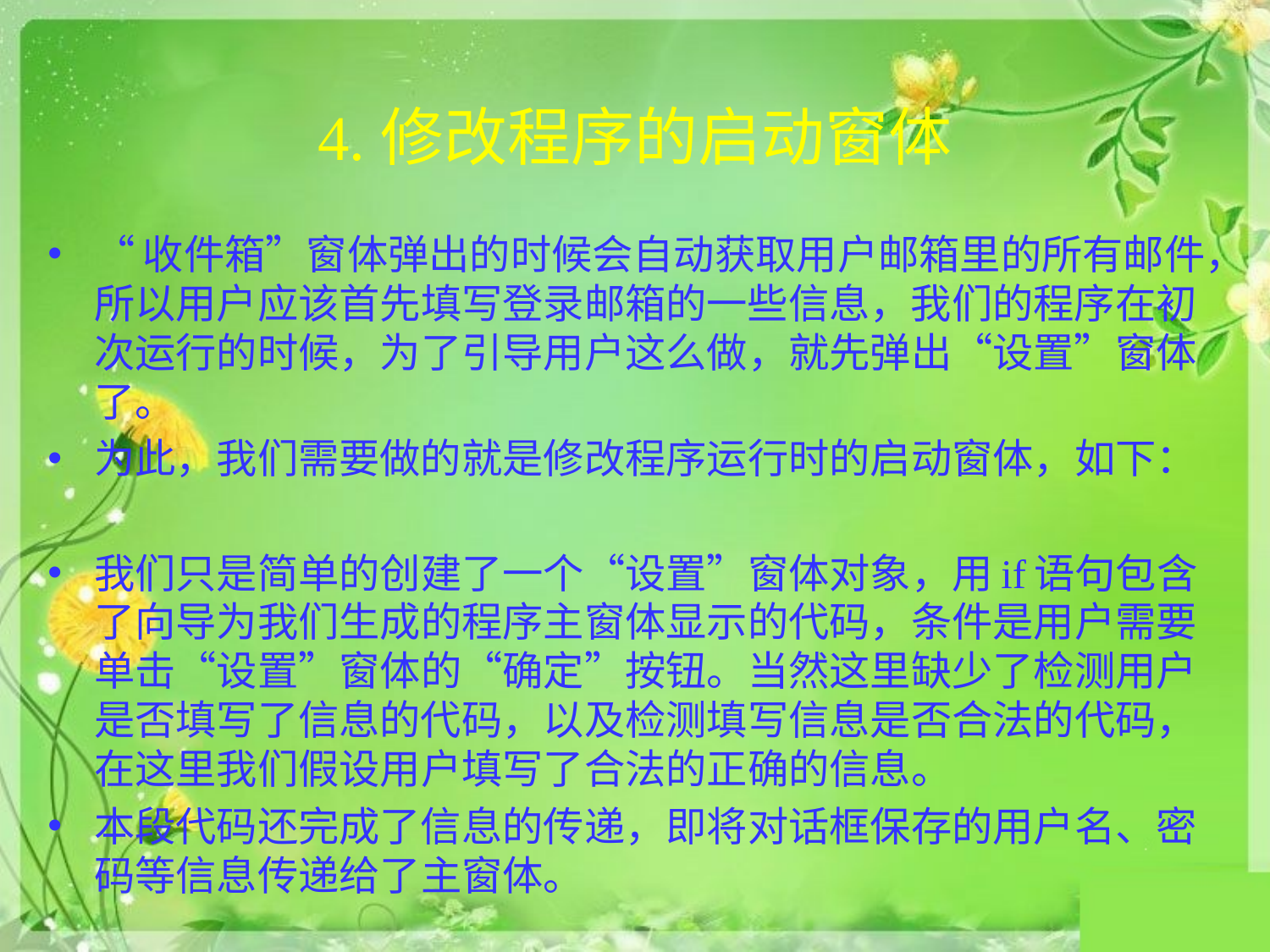

# 4.修改程序的启动窗体
“收件箱”窗体弹出的时候会自动获取用户邮箱里的所有邮件，所以用户应该首先填写登录邮箱的一些信息，我们的程序在初次运行的时候，为了引导用户这么做，就先弹出“设置”窗体了。
为此，我们需要做的就是修改程序运行时的启动窗体，如下：

我们只是简单的创建了一个“设置”窗体对象，用if语句包含了向导为我们生成的程序主窗体显示的代码，条件是用户需要单击“设置”窗体的“确定”按钮。当然这里缺少了检测用户是否填写了信息的代码，以及检测填写信息是否合法的代码，在这里我们假设用户填写了合法的正确的信息。
本段代码还完成了信息的传递，即将对话框保存的用户名、密码等信息传递给了主窗体。